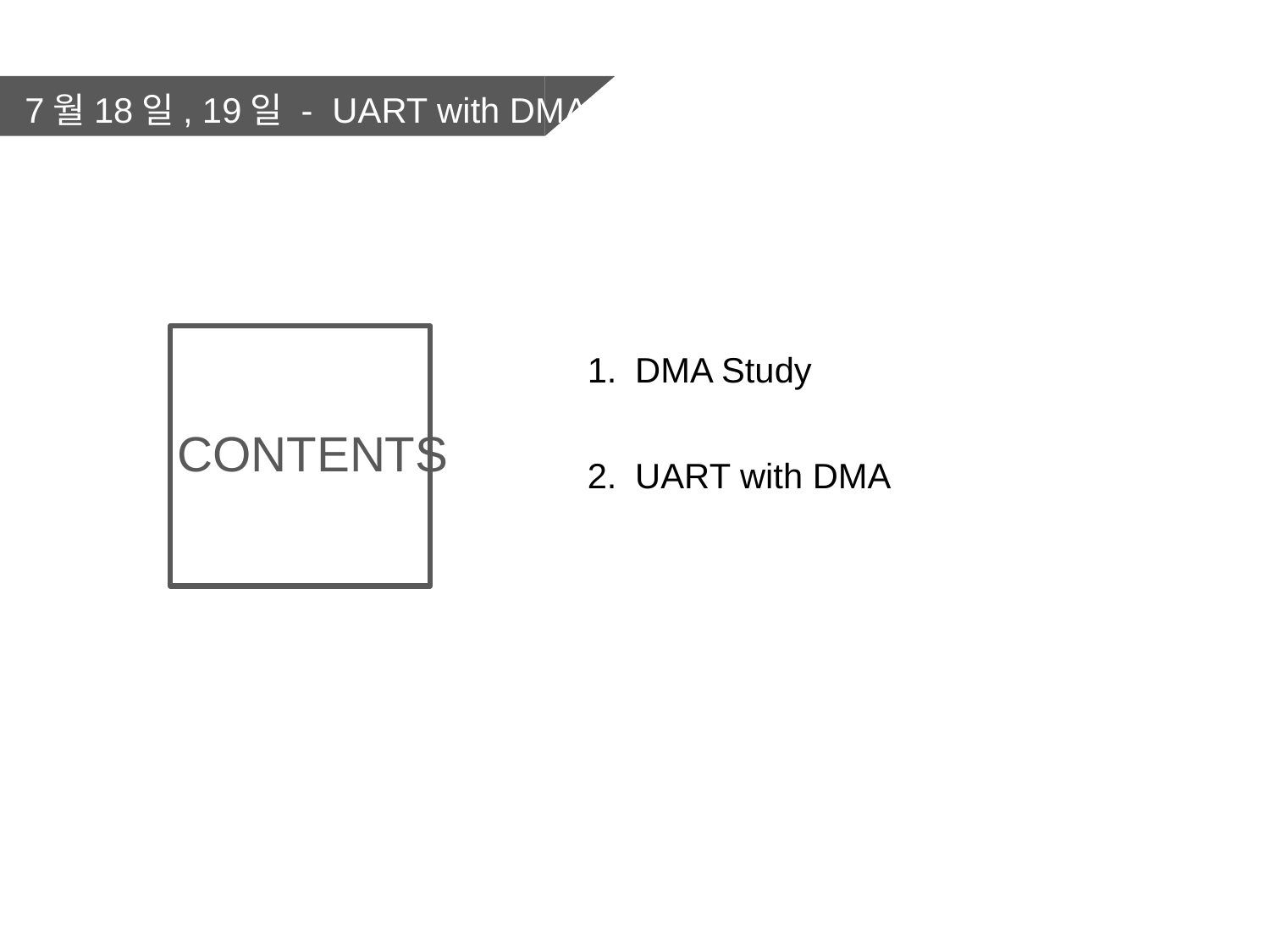

7월18일, 19일 -  UART with DMA
DMA Study
UART with DMA

CONTENTS